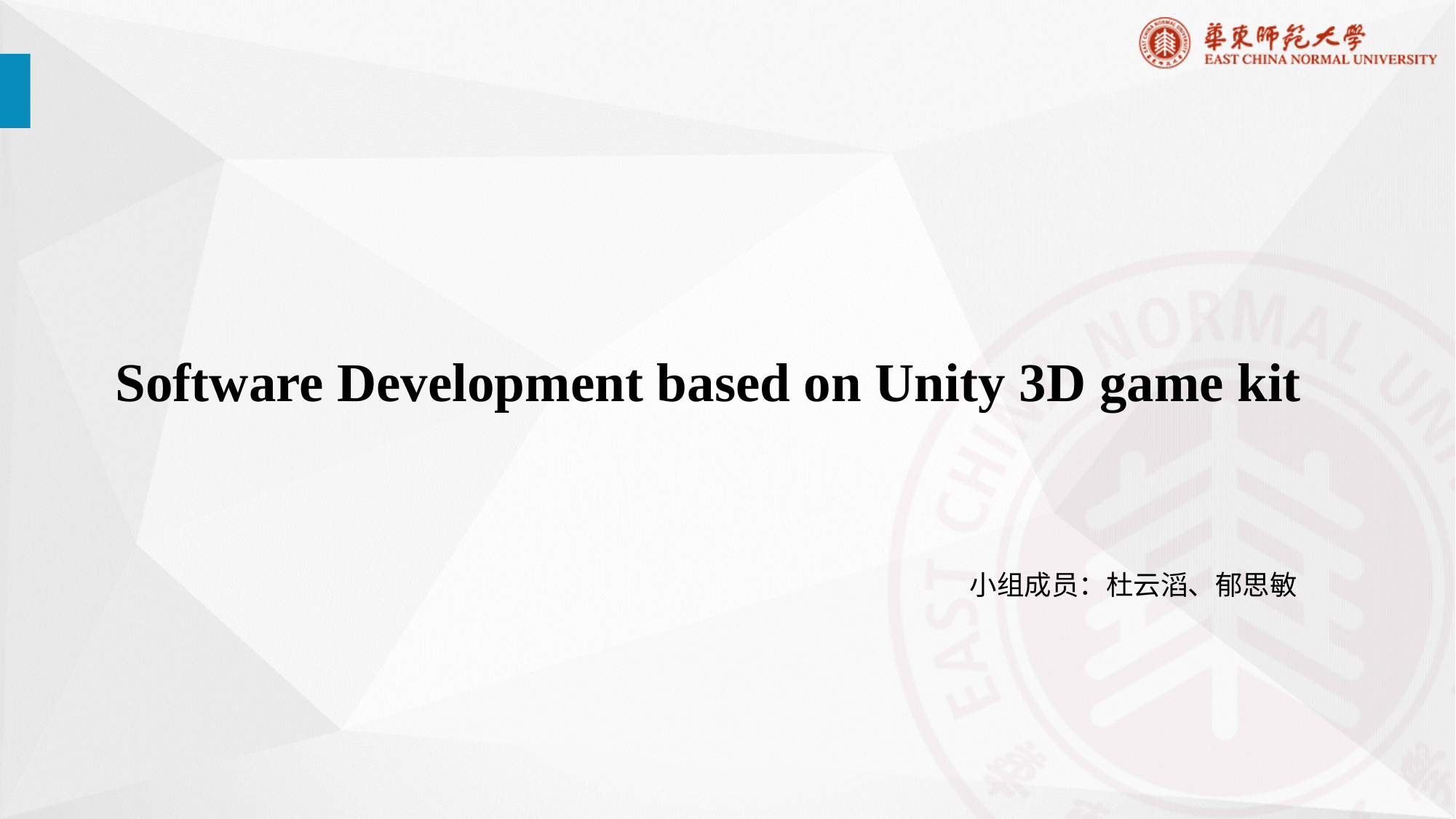

# Software Development based on Unity 3D game kit
小组成员：杜云滔、郁思敏